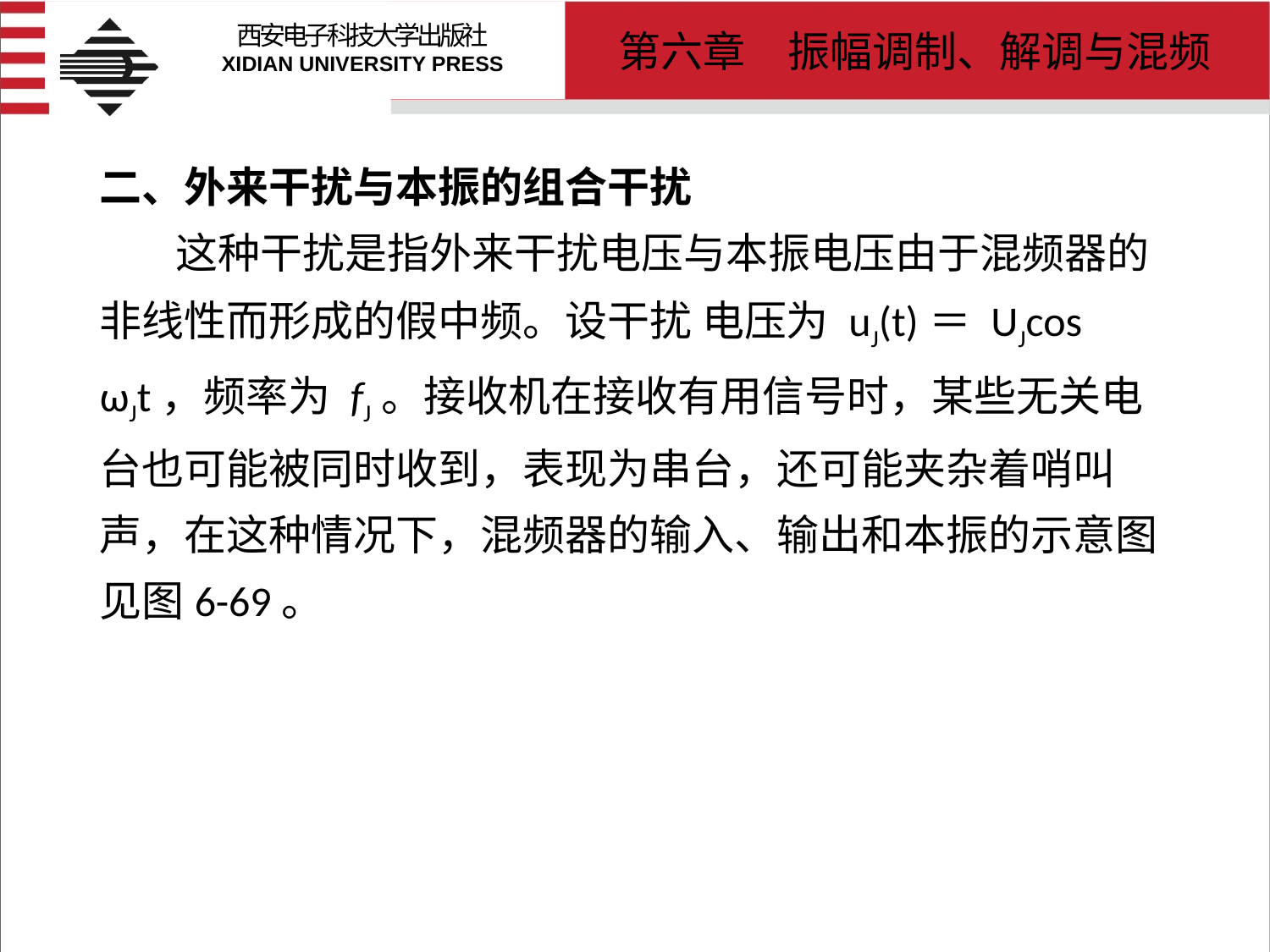

# 二、外来干扰与本振的组合干扰 这种干扰是指外来干扰电压与本振电压由于混频器的非线性而形成的假中频。设干扰 电压为 uJ(t)＝ UJcos ωJt，频率为 fJ。接收机在接收有用信号时，某些无关电台也可能被同时收到，表现为串台，还可能夹杂着哨叫声，在这种情况下，混频器的输入、输出和本振的示意图见图6-69。